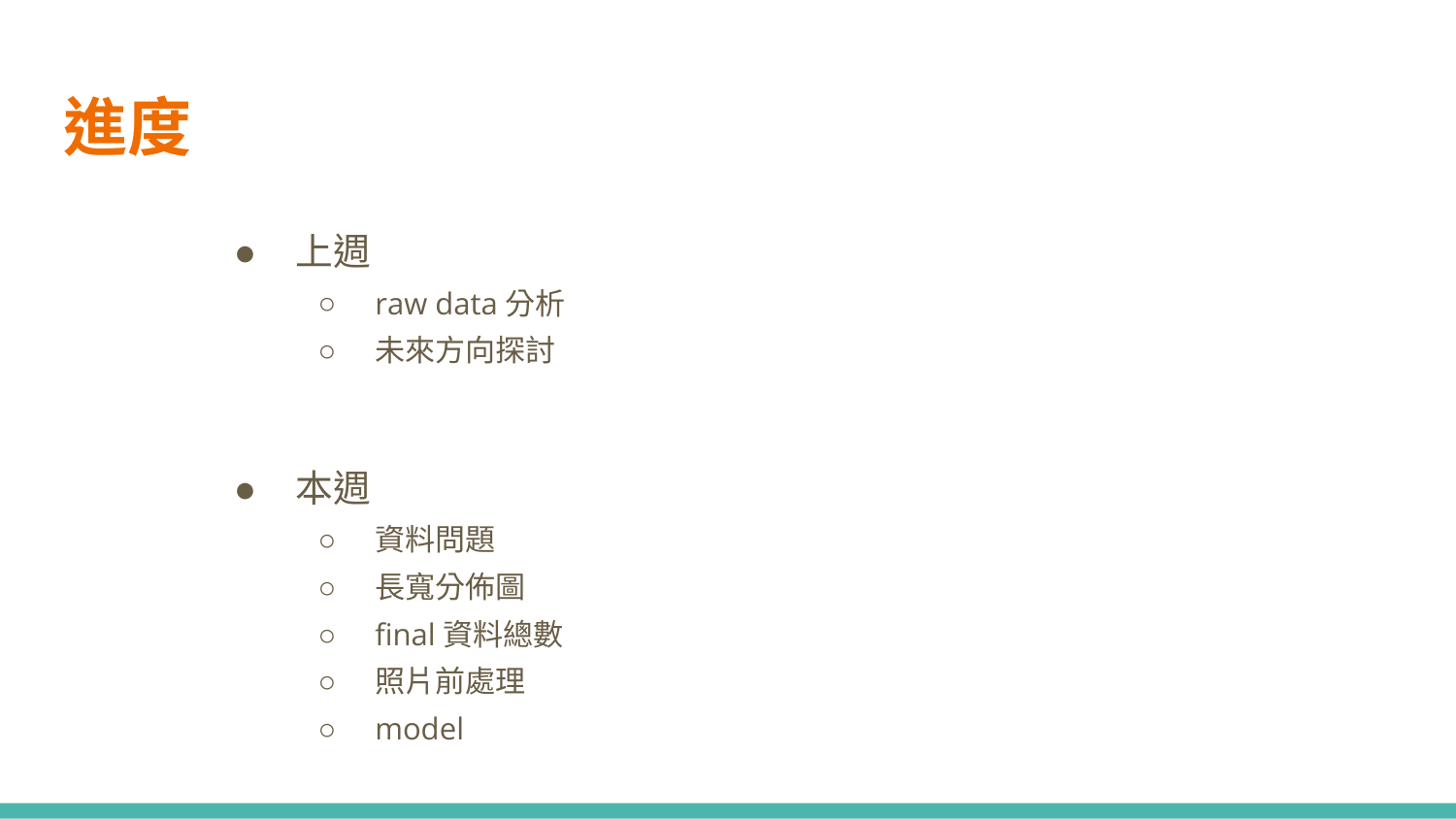

進度
上週
raw data分析
未來方向探討

本週
資料問題
長寬分佈圖
final資料總數
照片前處理
model